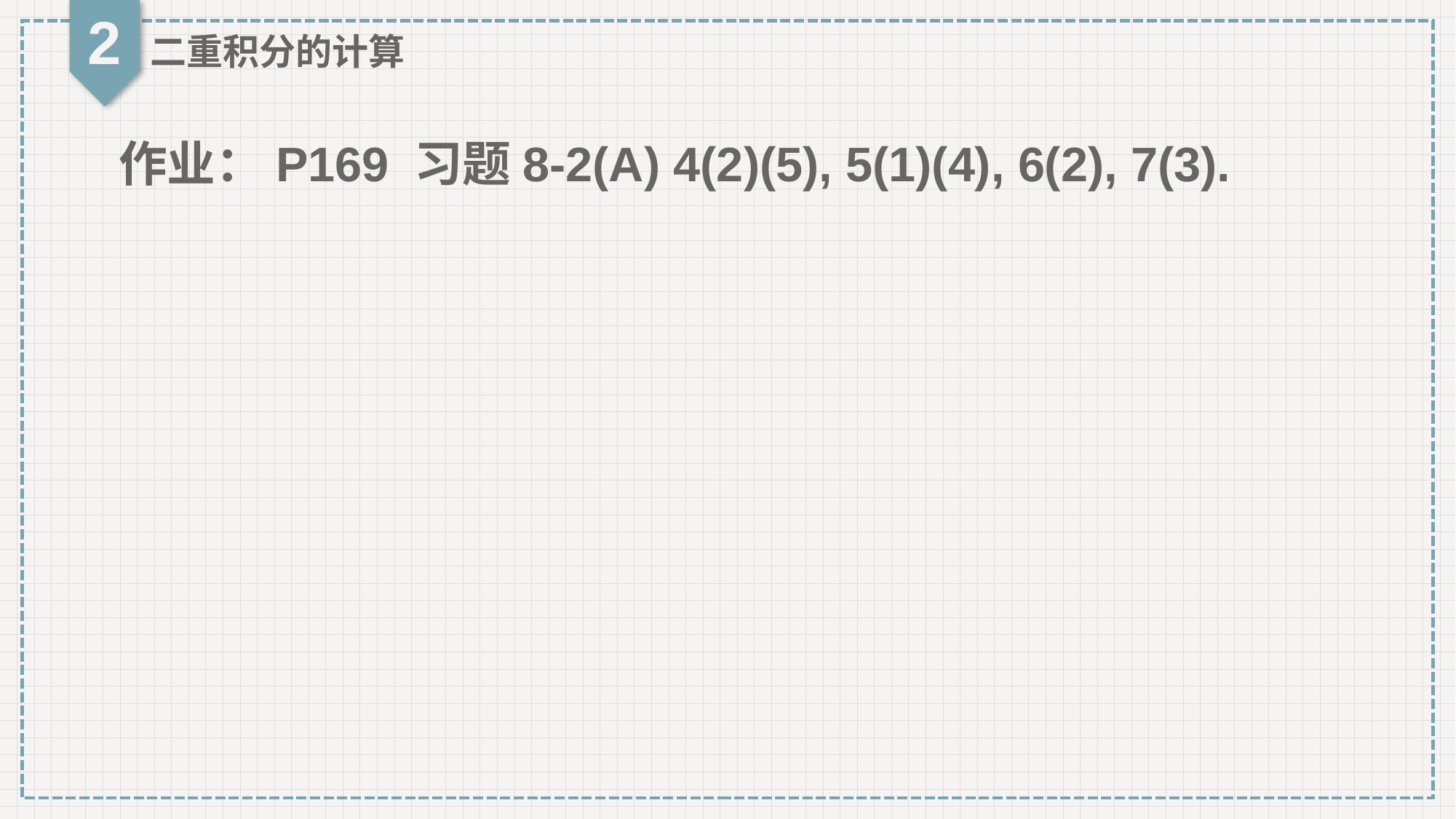

2
二重积分的计算
作业：P169 习题8-2(A) 4(2)(5), 5(1)(4), 6(2), 7(3).